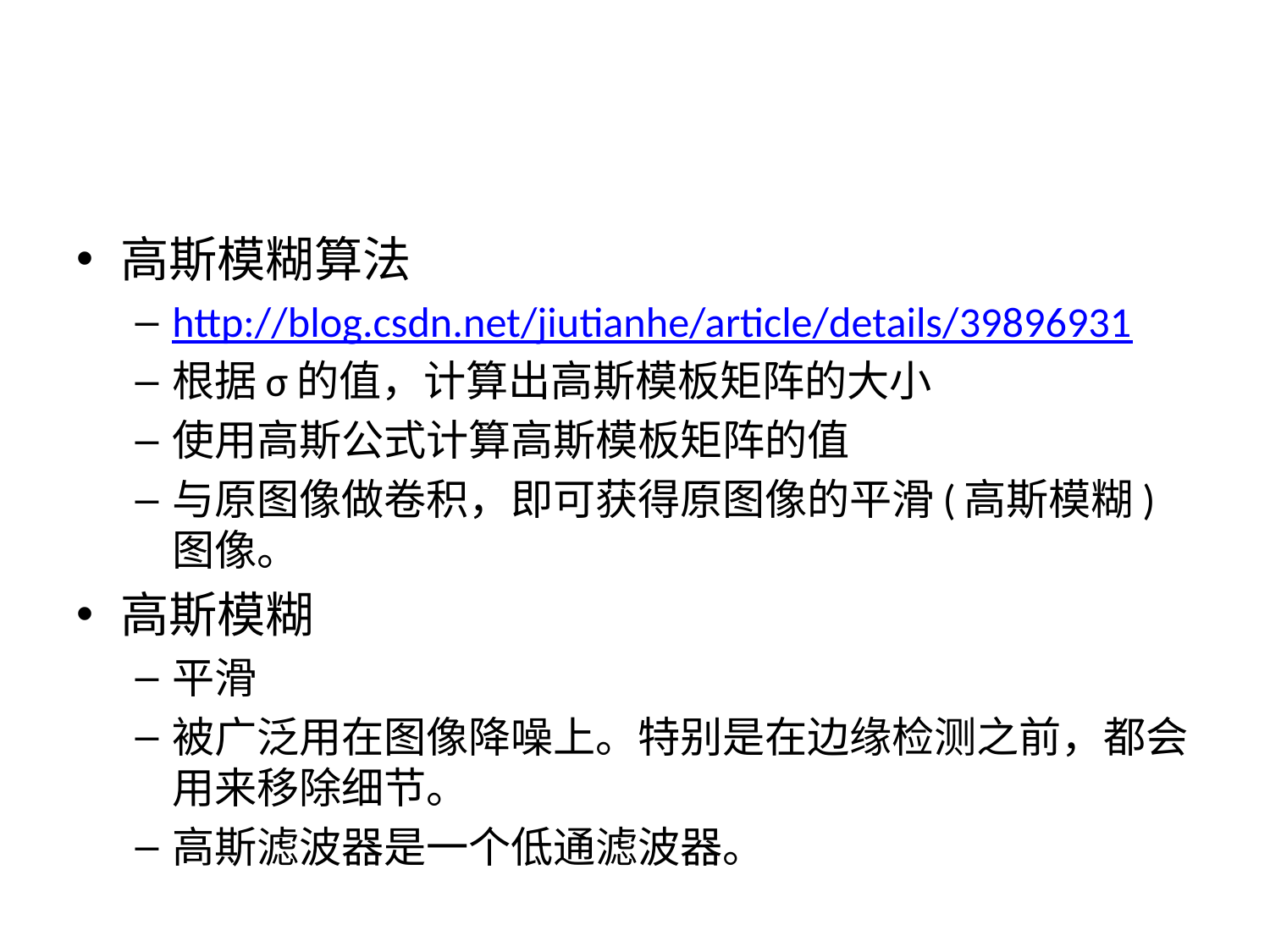

#
高斯模糊算法
http://blog.csdn.net/jiutianhe/article/details/39896931
根据σ的值，计算出高斯模板矩阵的大小
使用高斯公式计算高斯模板矩阵的值
与原图像做卷积，即可获得原图像的平滑(高斯模糊)图像。
高斯模糊
平滑
被广泛用在图像降噪上。特别是在边缘检测之前，都会用来移除细节。
高斯滤波器是一个低通滤波器。